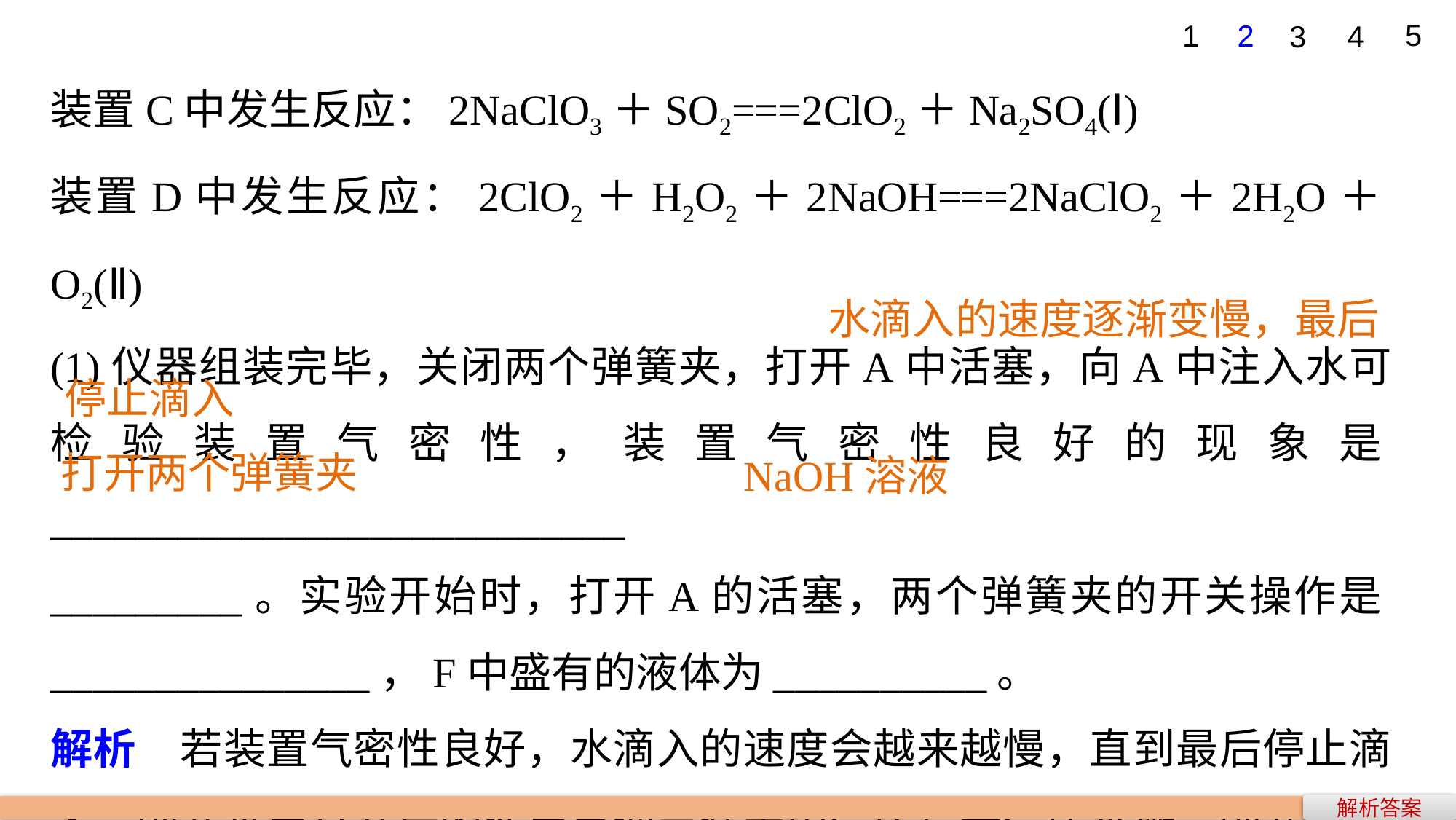

5
1
2
3
4
装置C中发生反应：2NaClO3＋SO2===2ClO2＋Na2SO4(Ⅰ)
装置D中发生反应：2ClO2＋H2O2＋2NaOH===2NaClO2＋2H2O＋O2(Ⅱ)
(1)仪器组装完毕，关闭两个弹簧夹，打开A中活塞，向A中注入水可检验装置气密性，装置气密性良好的现象是___________________________
_________。实验开始时，打开A的活塞，两个弹簧夹的开关操作是_______________，F中盛有的液体为__________。
解析　若装置气密性良好，水滴入的速度会越来越慢，直到最后停止滴入。弹簧夹甲打开后的作用是调节装置内气压与大气压平衡，弹簧夹乙打开后，可以使装置F中的NaOH溶液吸收尾气。
水滴入的速度逐渐变慢，最后
停止滴入
打开两个弹簧夹
NaOH溶液
解析答案